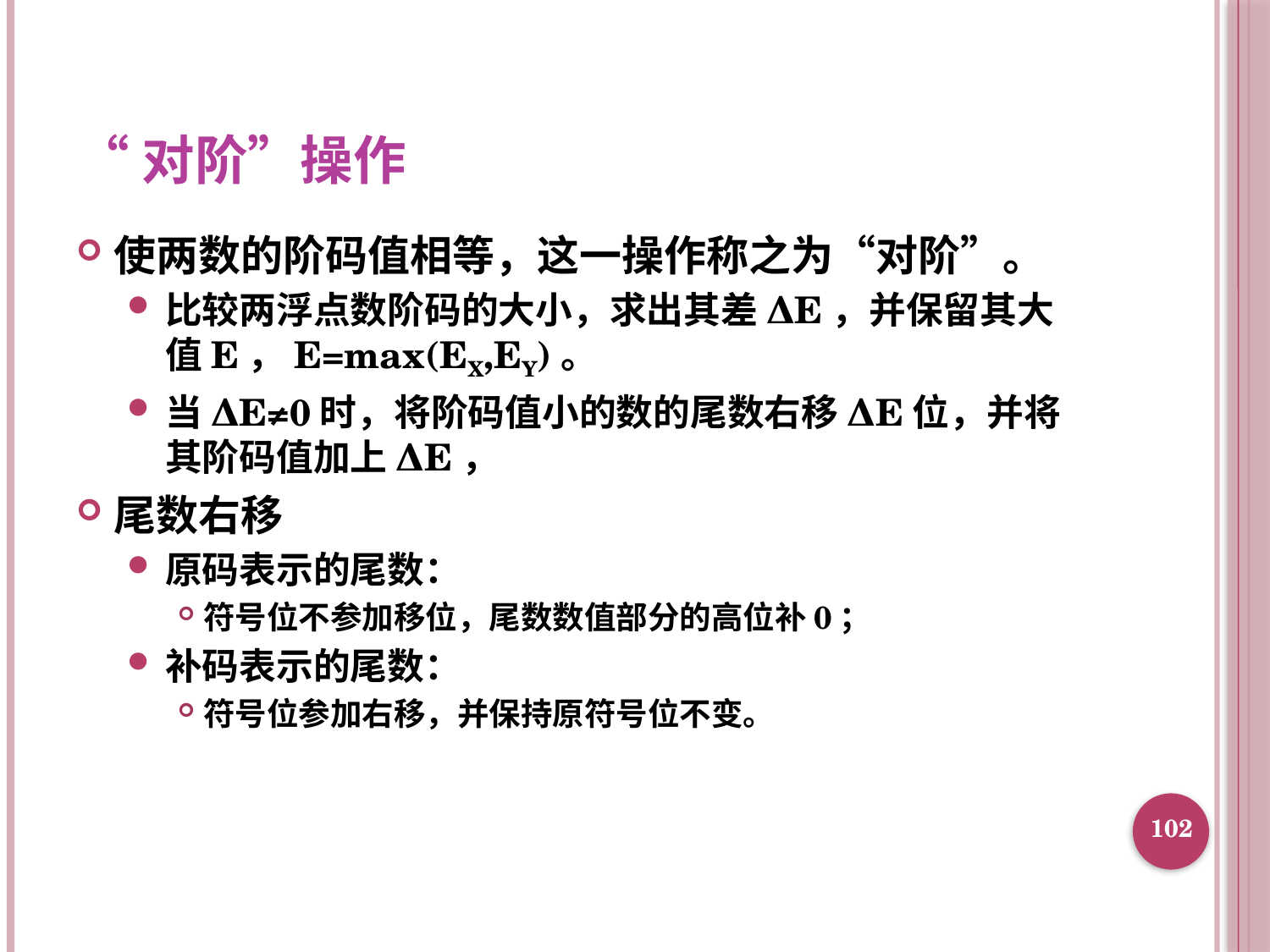

“对阶”操作
使两数的阶码值相等，这一操作称之为“对阶”。
比较两浮点数阶码的大小，求出其差ΔE，并保留其大值E，E=max(EX,EY)。
当ΔE≠0时，将阶码值小的数的尾数右移ΔE位，并将其阶码值加上ΔE，
尾数右移
原码表示的尾数：
符号位不参加移位，尾数数值部分的高位补0；
补码表示的尾数：
符号位参加右移，并保持原符号位不变。

102